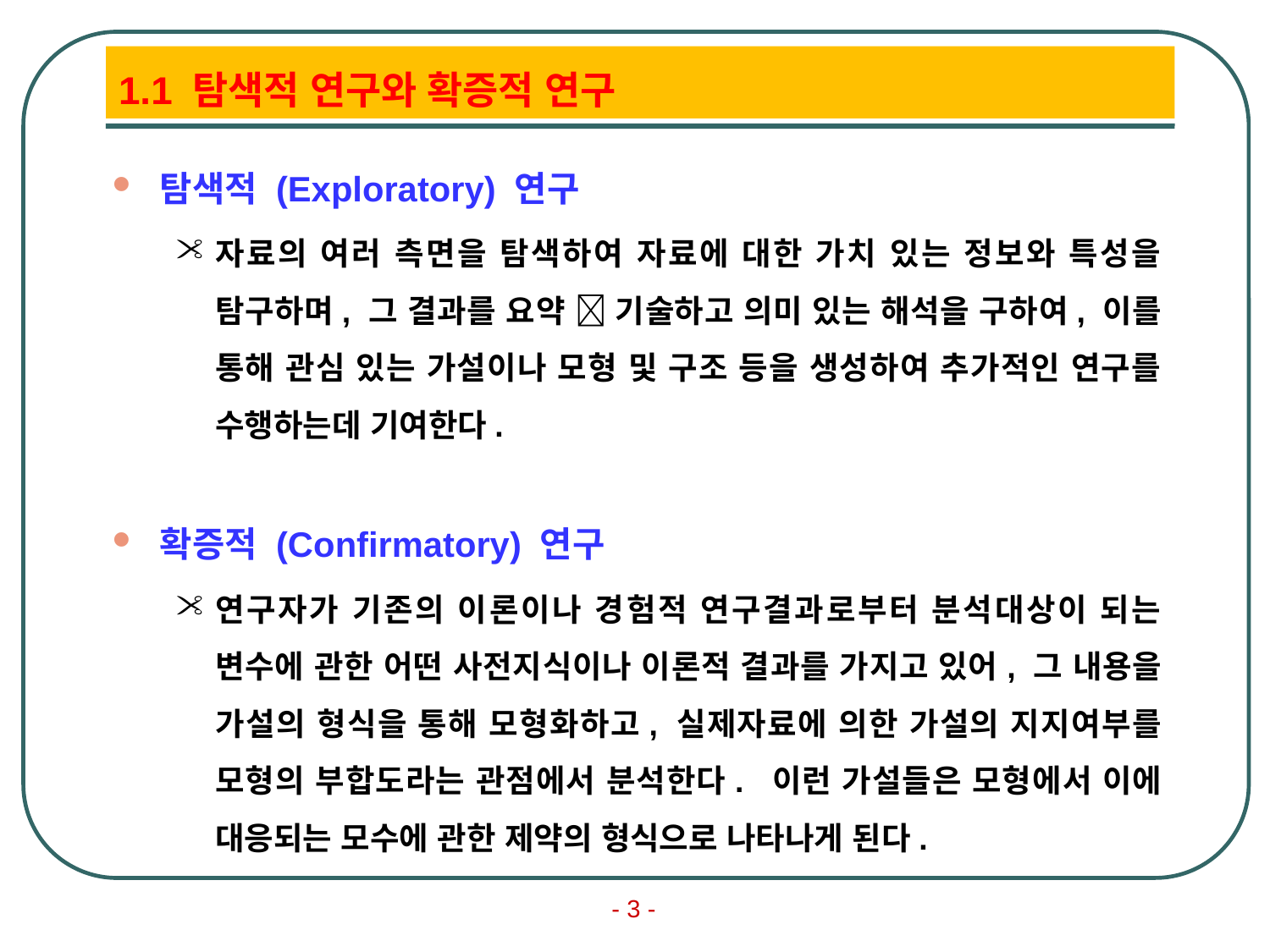

# 1.1 탐색적 연구와 확증적 연구
탐색적 (Exploratory) 연구
자료의 여러 측면을 탐색하여 자료에 대한 가치 있는 정보와 특성을 탐구하며, 그 결과를 요약 ⋅ 기술하고 의미 있는 해석을 구하여, 이를 통해 관심 있는 가설이나 모형 및 구조 등을 생성하여 추가적인 연구를 수행하는데 기여한다.

확증적 (Confirmatory) 연구
연구자가 기존의 이론이나 경험적 연구결과로부터 분석대상이 되는 변수에 관한 어떤 사전지식이나 이론적 결과를 가지고 있어, 그 내용을 가설의 형식을 통해 모형화하고, 실제자료에 의한 가설의 지지여부를 모형의 부합도라는 관점에서 분석한다.  이런 가설들은 모형에서 이에 대응되는 모수에 관한 제약의 형식으로 나타나게 된다.
- 3 -